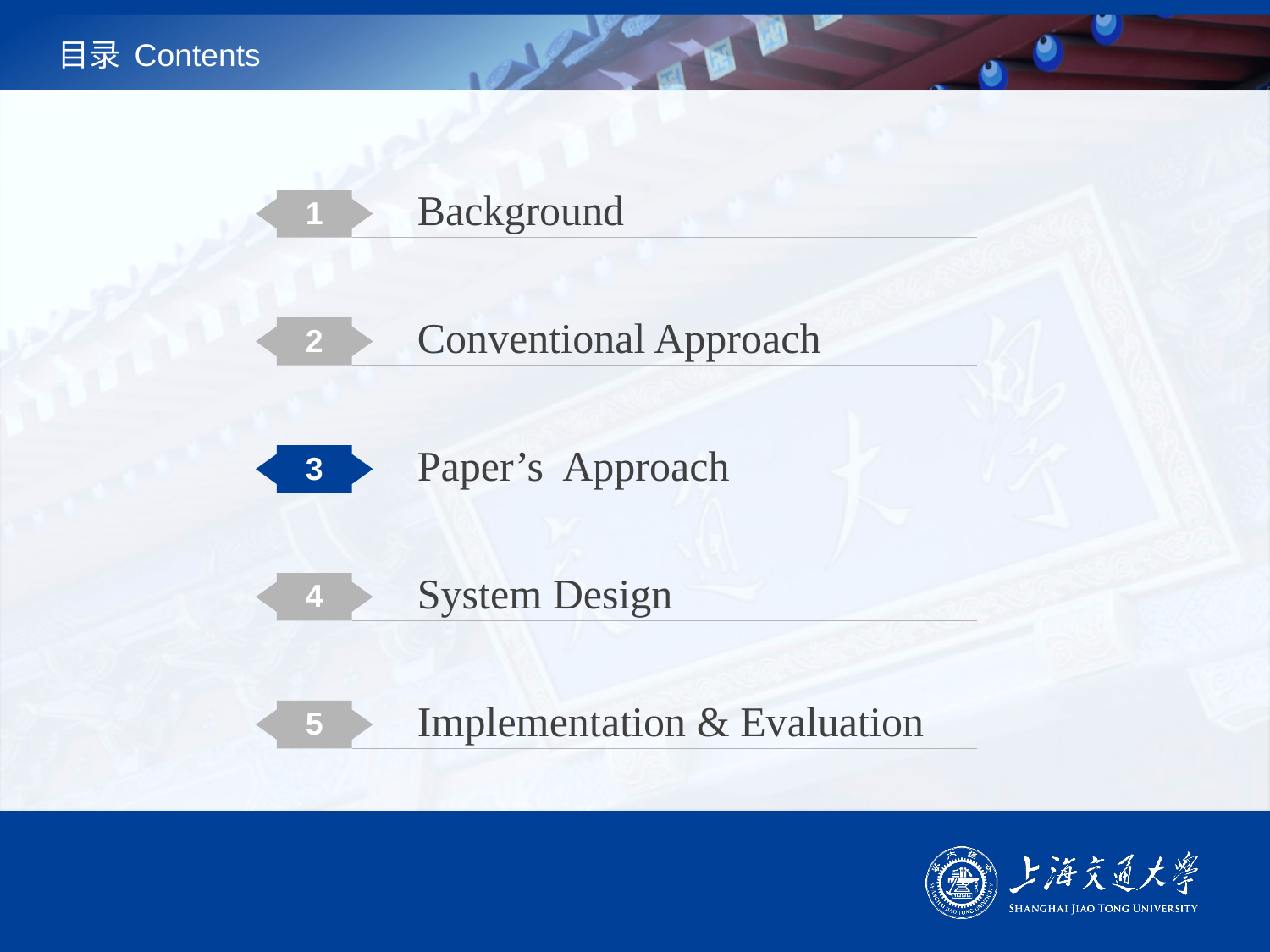

# 目录 Contents
Background
1

Conventional Approach
2

Paper’s  Approach
3

System Design
4

Implementation & Evaluation
5